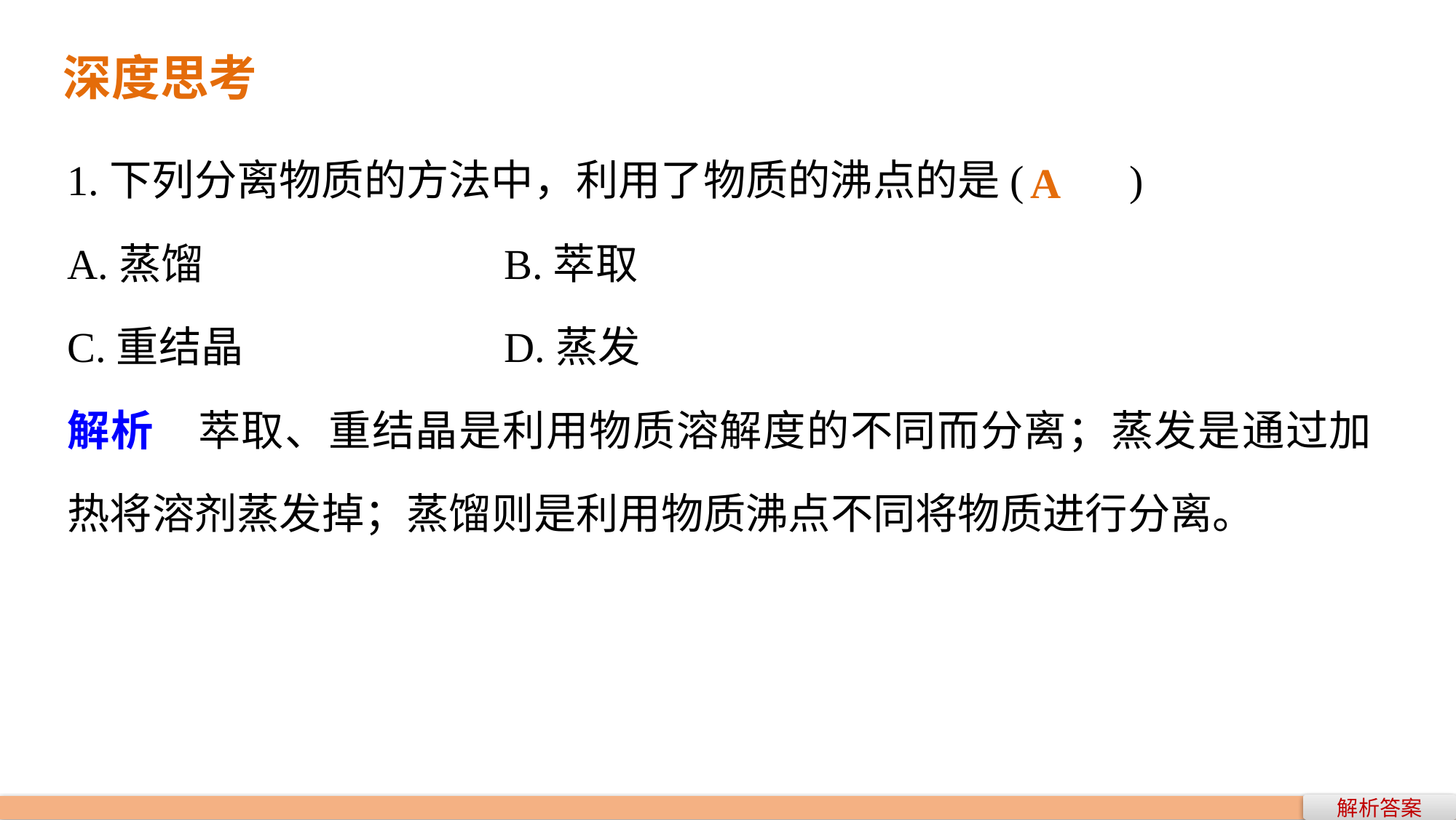

深度思考
1.下列分离物质的方法中，利用了物质的沸点的是(　　)
A.蒸馏  			B.萃取
C.重结晶  			D.蒸发
解析　萃取、重结晶是利用物质溶解度的不同而分离；蒸发是通过加热将溶剂蒸发掉；蒸馏则是利用物质沸点不同将物质进行分离。
A
解析答案